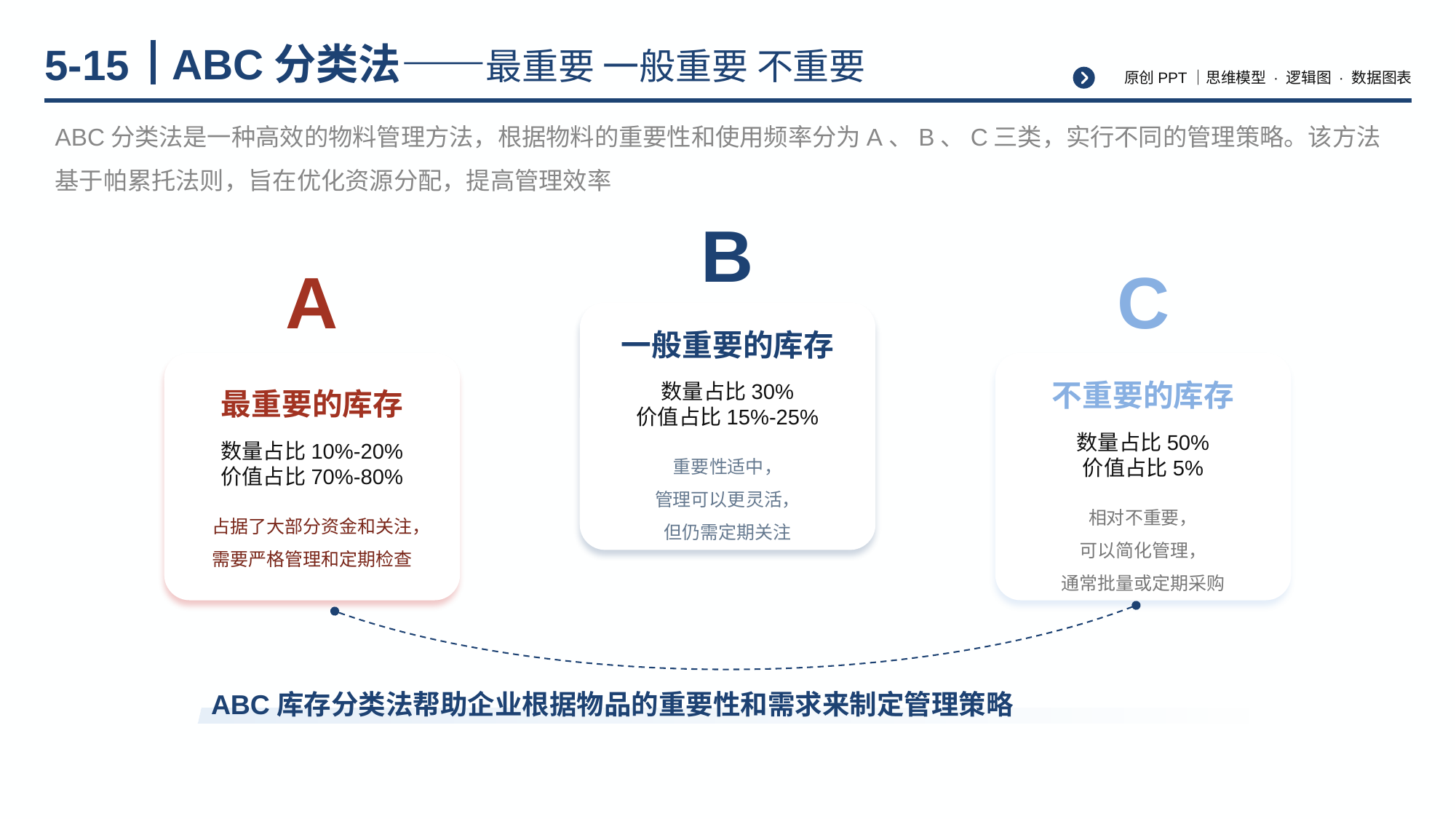

# ABC分类法——最重要 一般重要 不重要
5-15
ABC分类法是一种高效的物料管理方法，根据物料的重要性和使用频率分为A、B、C三类，实行不同的管理策略。该方法基于帕累托法则，旨在优化资源分配，提高管理效率

B
A
C
Commonly

一般重要的库存
Above all
Not imortant

不重要的库存
数量占比30%
价值占比15%-25%
最重要的库存
数量占比50%
价值占比5%
数量占比10%-20%
价值占比70%-80%
重要性适中，
管理可以更灵活，
但仍需定期关注
相对不重要，
可以简化管理，
通常批量或定期采购
占据了大部分资金和关注，
需要严格管理和定期检查
ABC库存分类法帮助企业根据物品的重要性和需求来制定管理策略